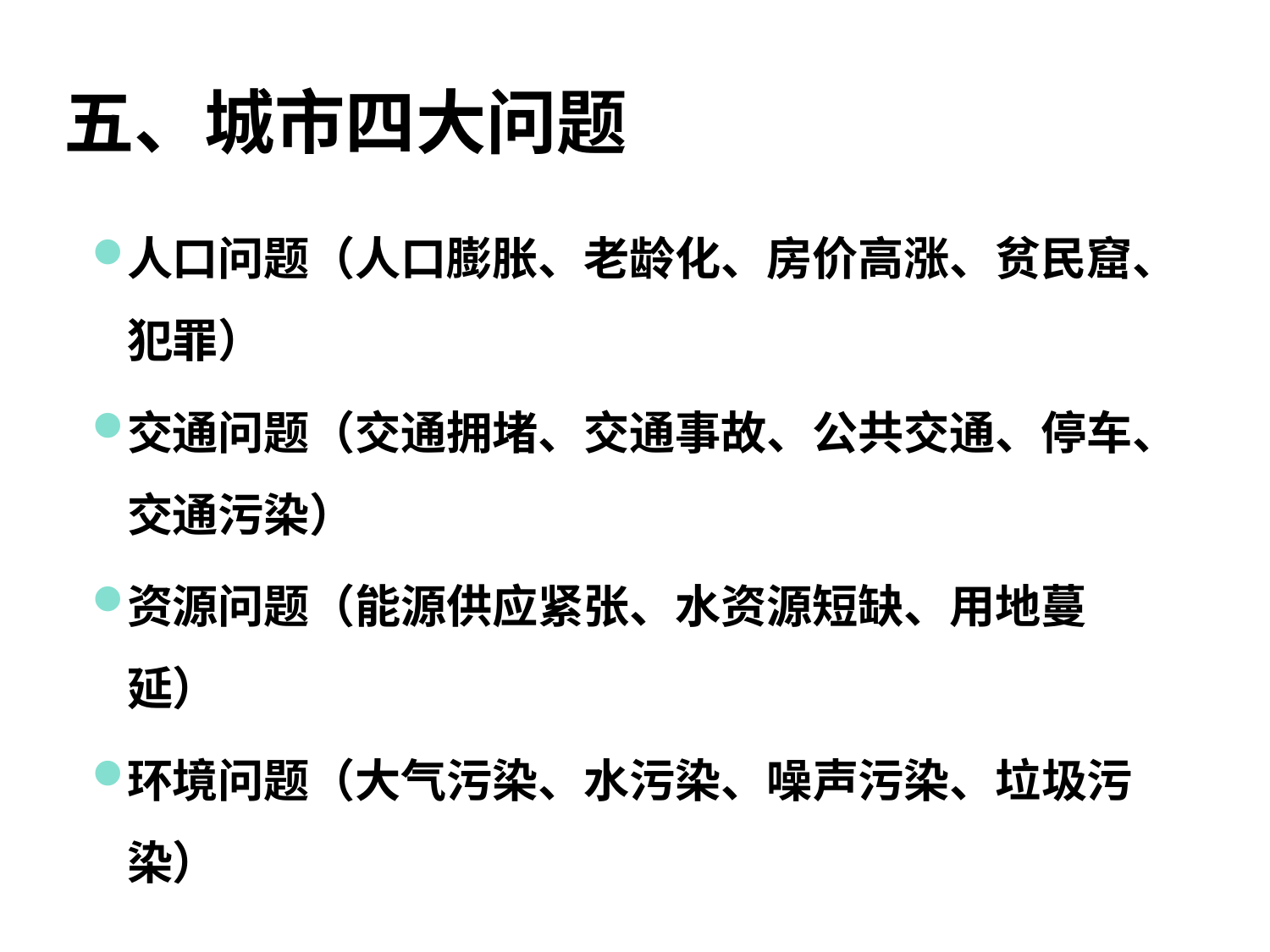

# 五、城市四大问题
人口问题（人口膨胀、老龄化、房价高涨、贫民窟、犯罪）
交通问题（交通拥堵、交通事故、公共交通、停车、交通污染）
资源问题（能源供应紧张、水资源短缺、用地蔓延）
环境问题（大气污染、水污染、噪声污染、垃圾污染）